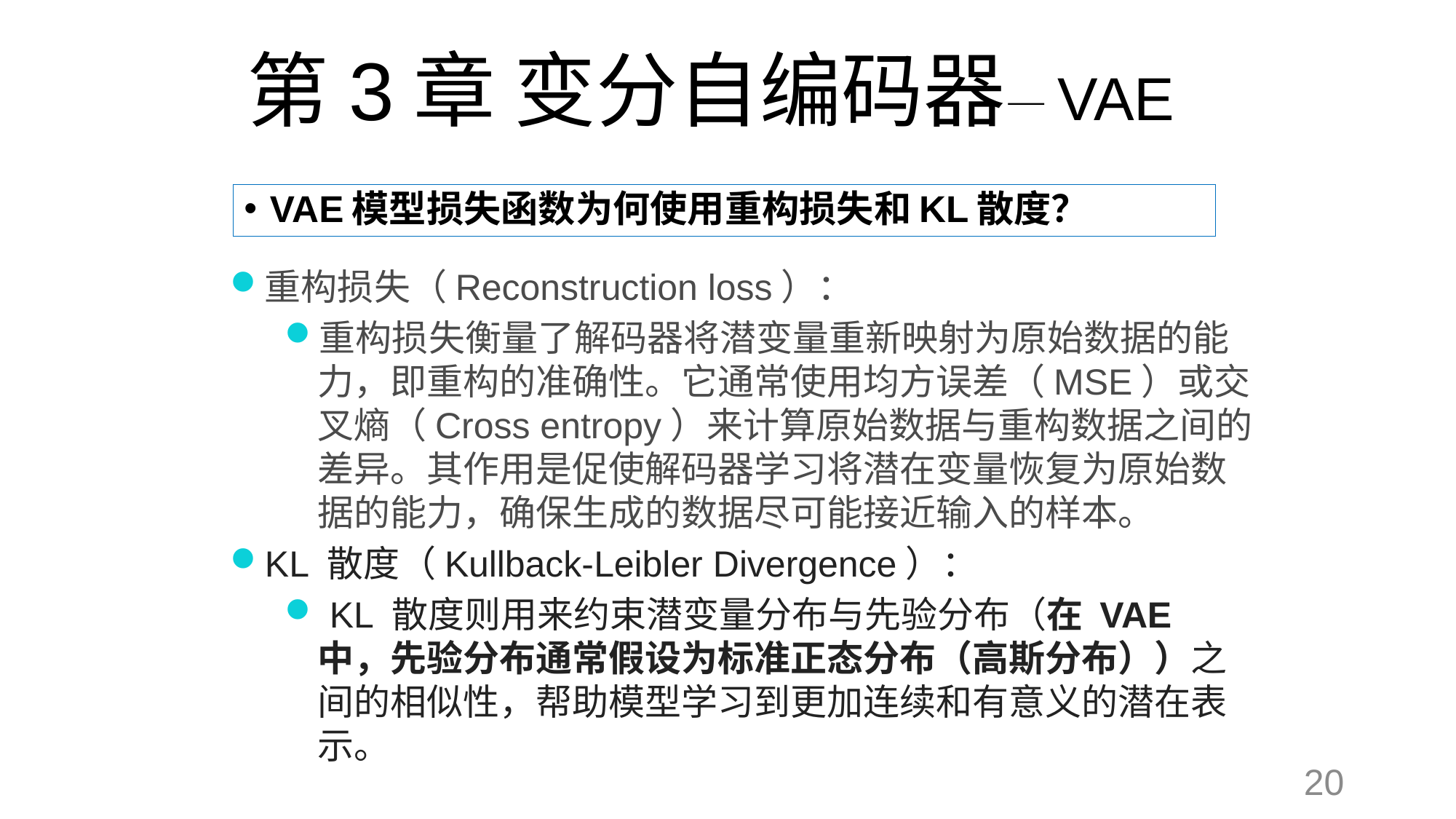

# 第3章 变分自编码器—VAE
VAE模型损失函数为何使用重构损失和KL散度？
重构损失（Reconstruction loss）：
重构损失衡量了解码器将潜变量重新映射为原始数据的能力，即重构的准确性。它通常使用均方误差（MSE）或交叉熵（Cross entropy）来计算原始数据与重构数据之间的差异。其作用是促使解码器学习将潜在变量恢复为原始数据的能力，确保生成的数据尽可能接近输入的样本。
KL 散度（Kullback-Leibler Divergence）：
 KL 散度则用来约束潜变量分布与先验分布（在 VAE 中，先验分布通常假设为标准正态分布（高斯分布））之间的相似性，帮助模型学习到更加连续和有意义的潜在表示。

20